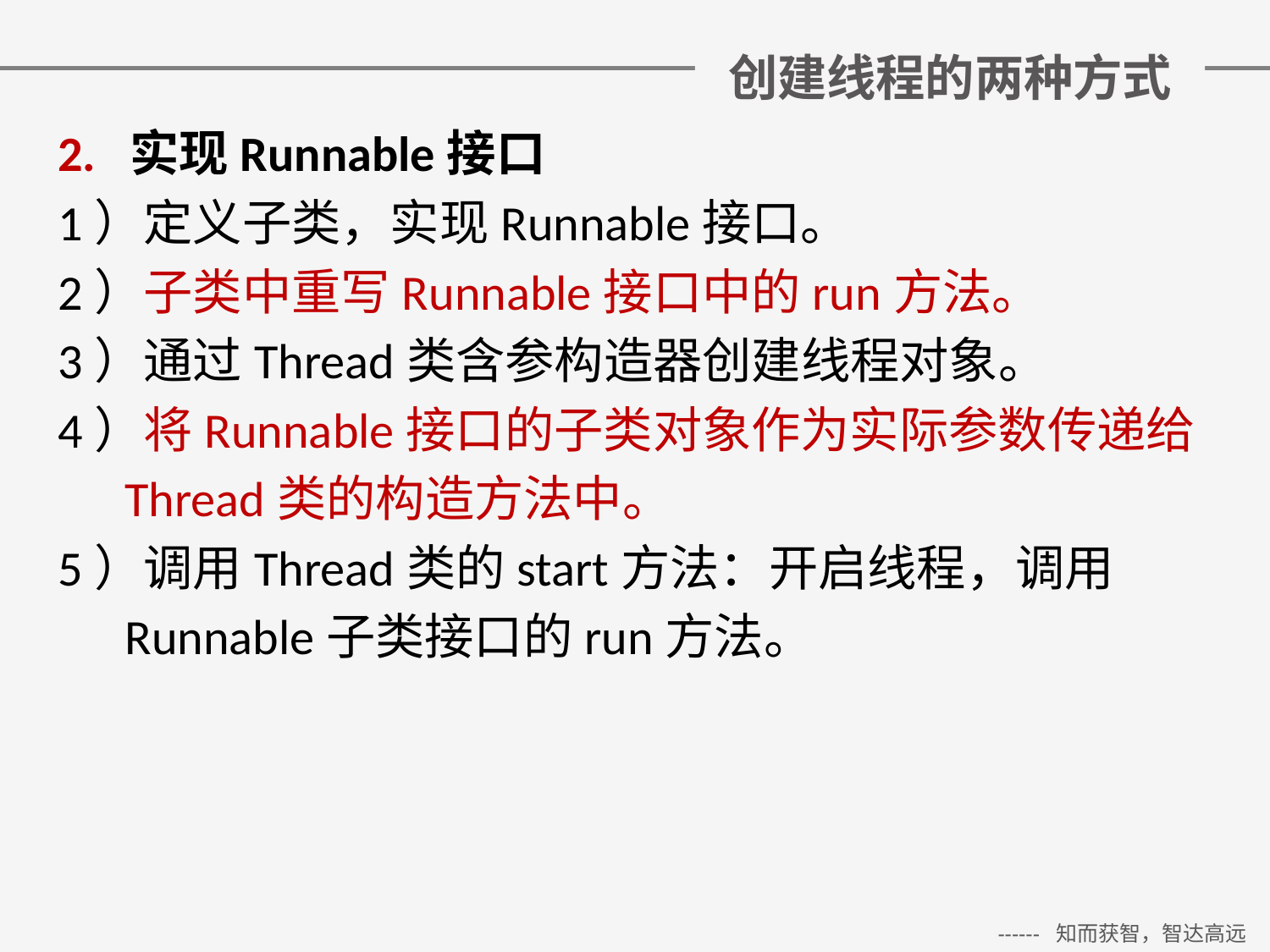

# 创建线程的两种方式
2.  实现Runnable接口
1）定义子类，实现Runnable接口。
2）子类中重写Runnable接口中的run方法。
3）通过Thread类含参构造器创建线程对象。
4）将Runnable接口的子类对象作为实际参数传递给
      Thread类的构造方法中。
5）调用Thread类的start方法：开启线程，调用
      Runnable子类接口的run方法。